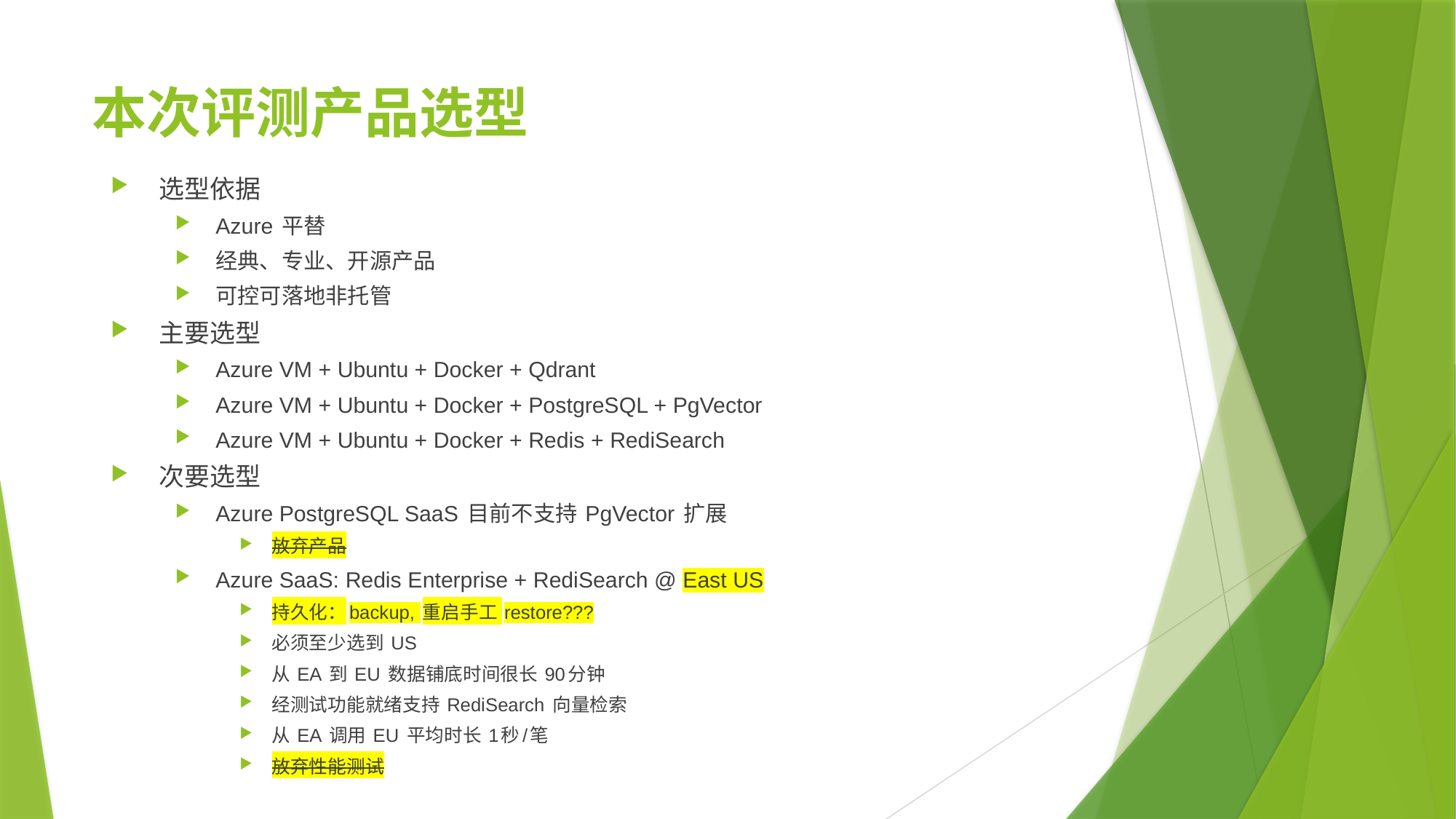

# 本次评测产品选型
选型依据
Azure 平替
经典、专业、开源产品
可控可落地非托管
主要选型
Azure VM + Ubuntu + Docker + Qdrant
Azure VM + Ubuntu + Docker + PostgreSQL + PgVector
Azure VM + Ubuntu + Docker + Redis + RediSearch
次要选型
Azure PostgreSQL SaaS 目前不支持 PgVector 扩展
放弃产品
Azure SaaS: Redis Enterprise + RediSearch @ East US
持久化：backup, 重启手工 restore???
必须至少选到 US
从 EA 到 EU 数据铺底时间很长 90分钟
经测试功能就绪支持 RediSearch 向量检索
从 EA 调用 EU 平均时长 1秒/笔
放弃性能测试